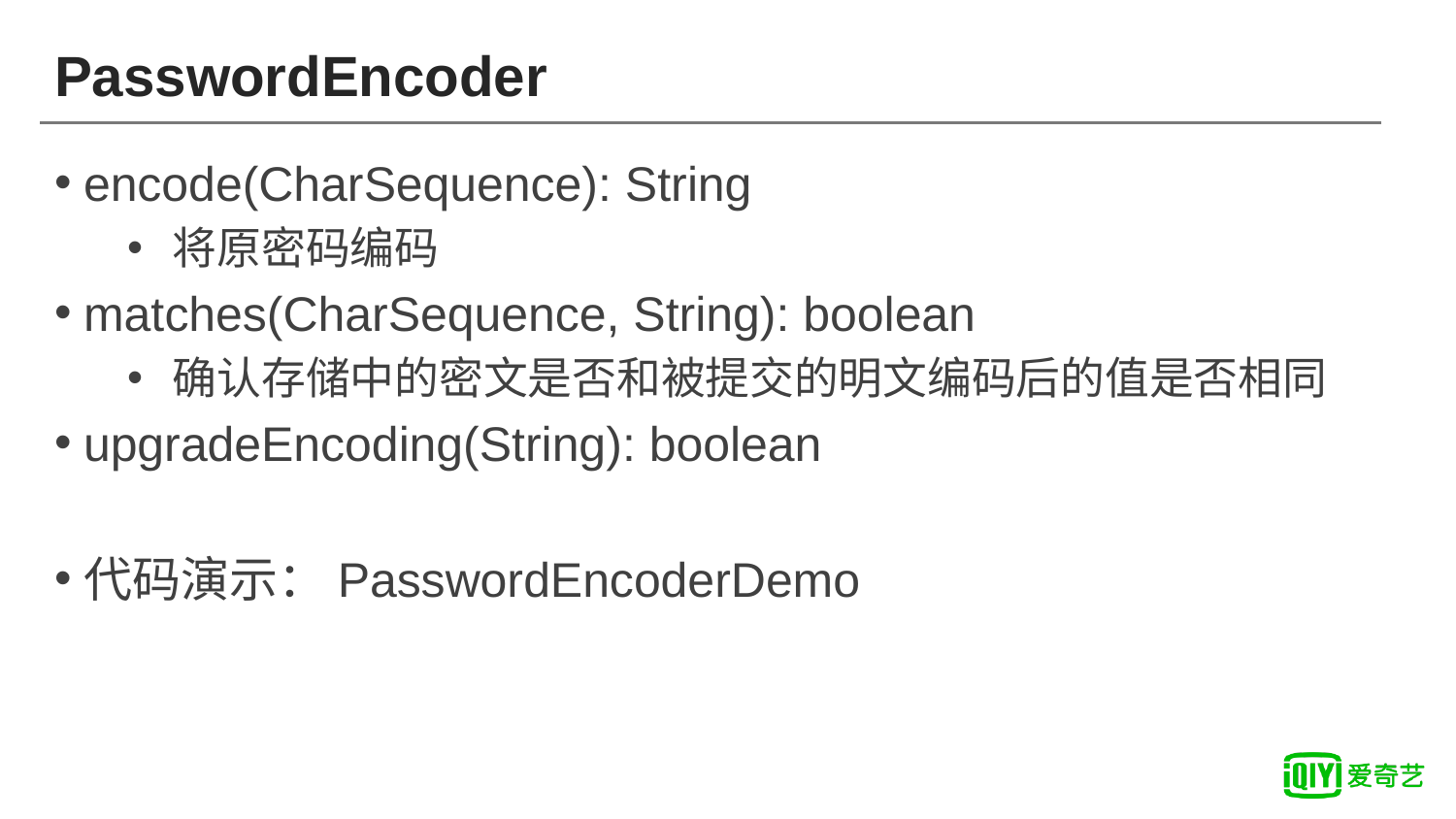

# PasswordEncoder
encode(CharSequence): String
将原密码编码
matches(CharSequence, String): boolean
确认存储中的密文是否和被提交的明文编码后的值是否相同
upgradeEncoding(String): boolean

代码演示：PasswordEncoderDemo